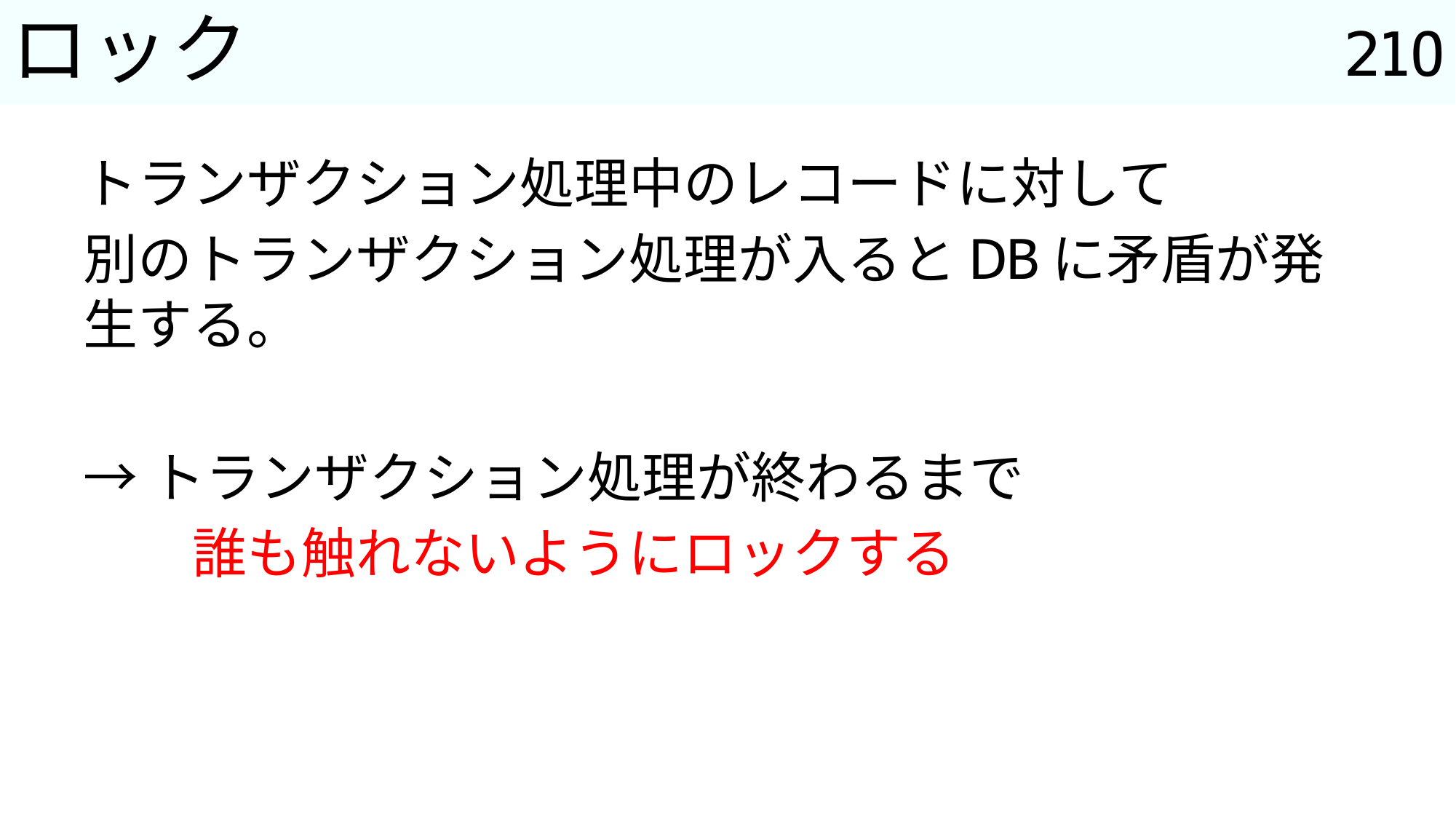

210
# ロック
トランザクション処理中のレコードに対して
別のトランザクション処理が入るとDBに矛盾が発生する。

→トランザクション処理が終わるまで
	誰も触れないようにロックする